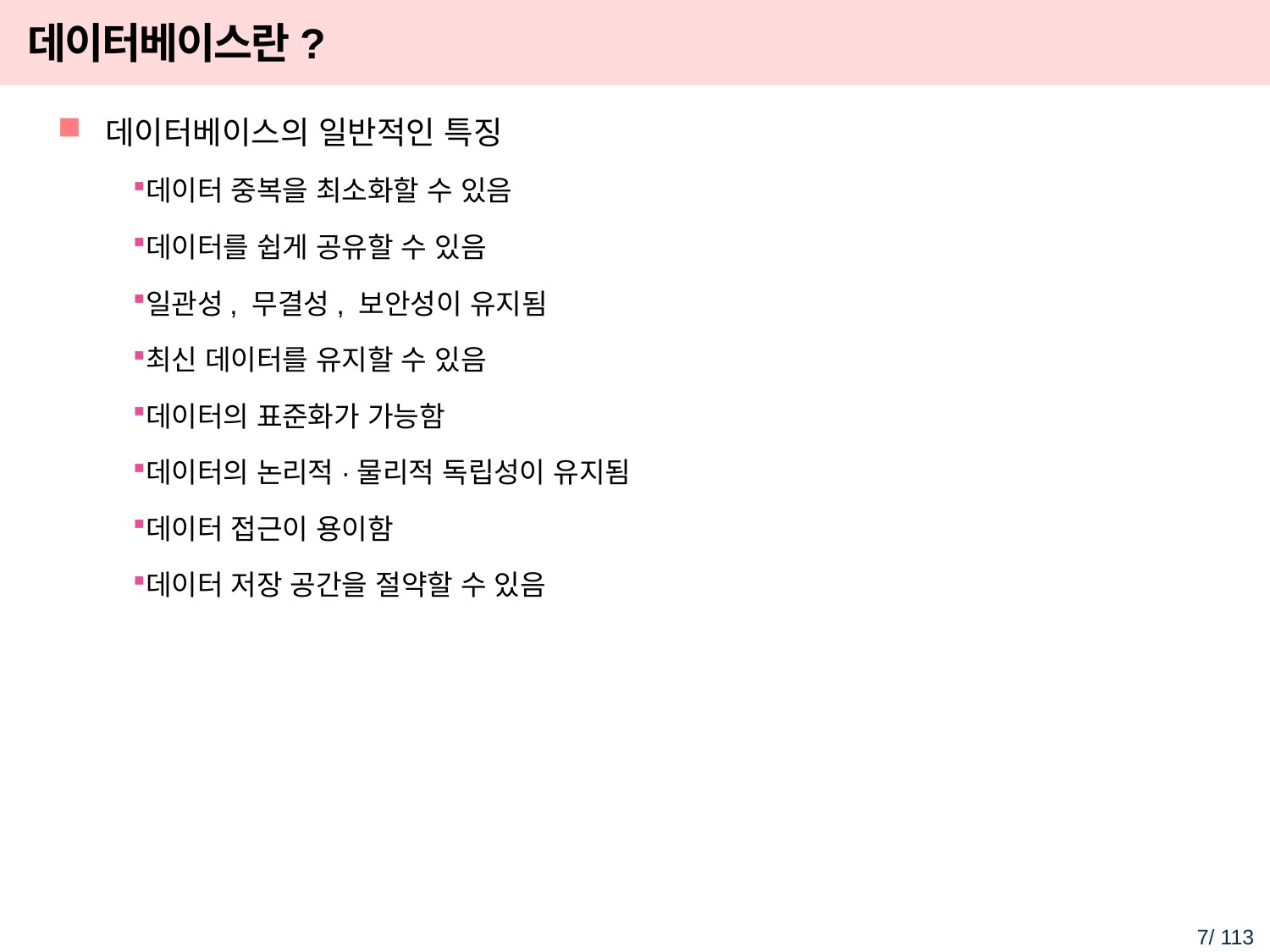

# 데이터베이스란?
데이터베이스의 일반적인 특징
데이터 중복을 최소화할 수 있음
데이터를 쉽게 공유할 수 있음
일관성, 무결성, 보안성이 유지됨
최신 데이터를 유지할 수 있음
데이터의 표준화가 가능함
데이터의 논리적·물리적 독립성이 유지됨
데이터 접근이 용이함
데이터 저장 공간을 절약할 수 있음